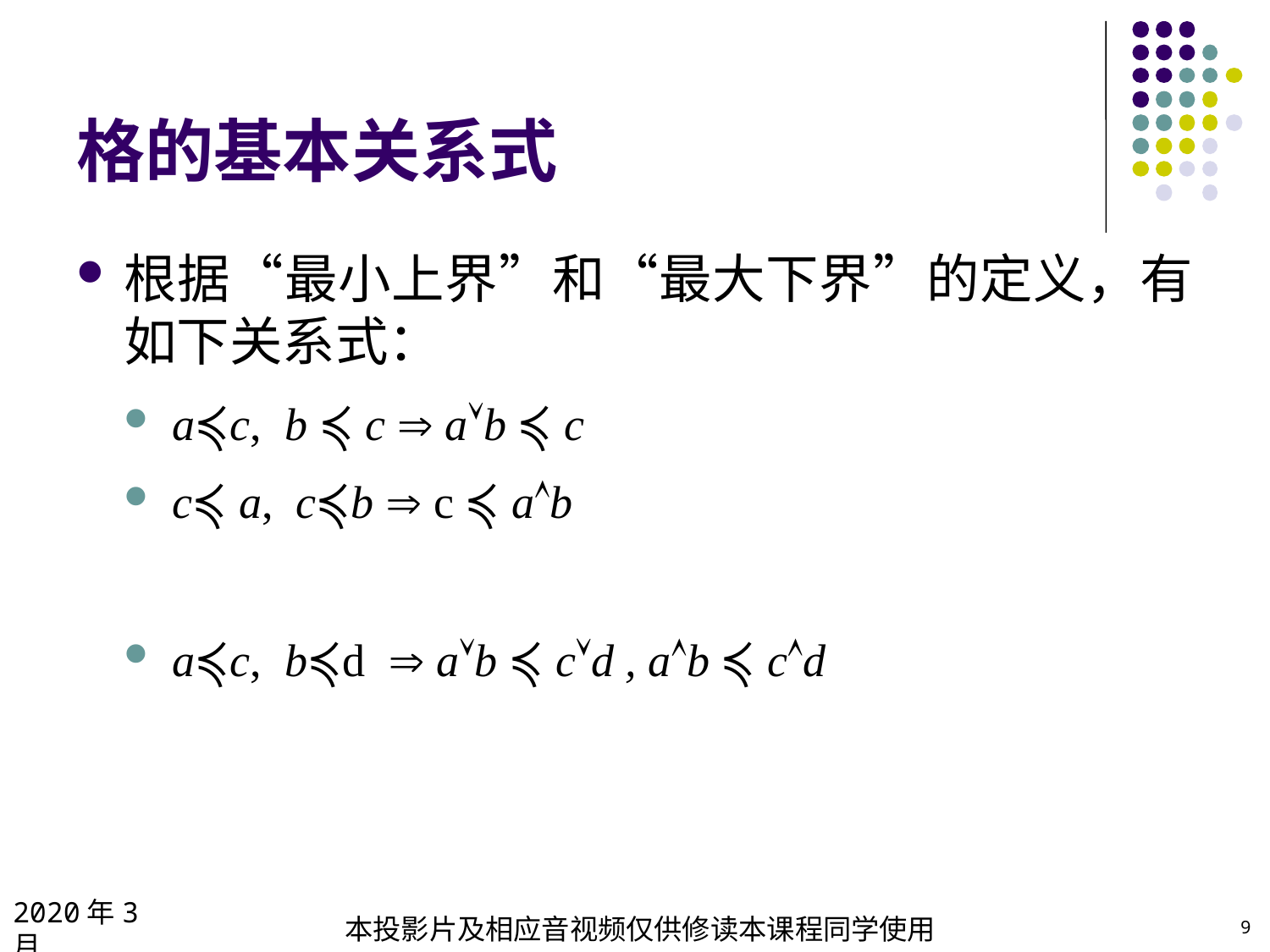

# 格的基本关系式
根据“最小上界”和“最大下界”的定义，有如下关系式：
a≼c,  b ≼ c ⇒ a∨b ≼ c
c≼ a,  c≼b ⇒ c ≼ a∧b

a≼c,  b≼d  ⇒ a∨b ≼ c∨d , a∧b ≼ c∧d

2020年3月
本投影片及相应音视频仅供修读本课程同学使用
9